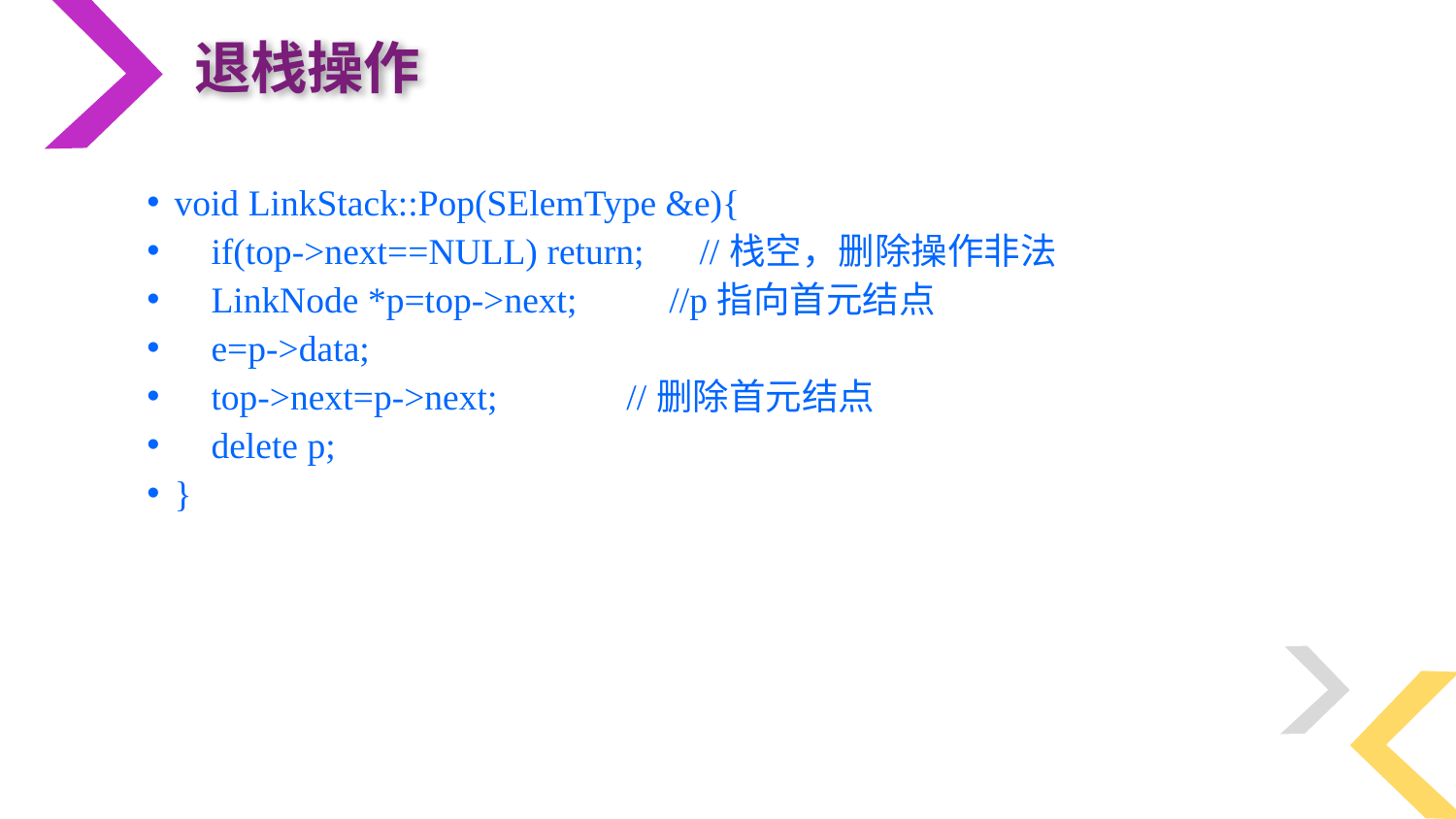

退栈操作
void LinkStack::Pop(SElemType &e){
    if(top->next==NULL) return;      //栈空，删除操作非法
    LinkNode *p=top->next;          //p指向首元结点
    e=p->data;
    top->next=p->next;              //删除首元结点
    delete p;
}